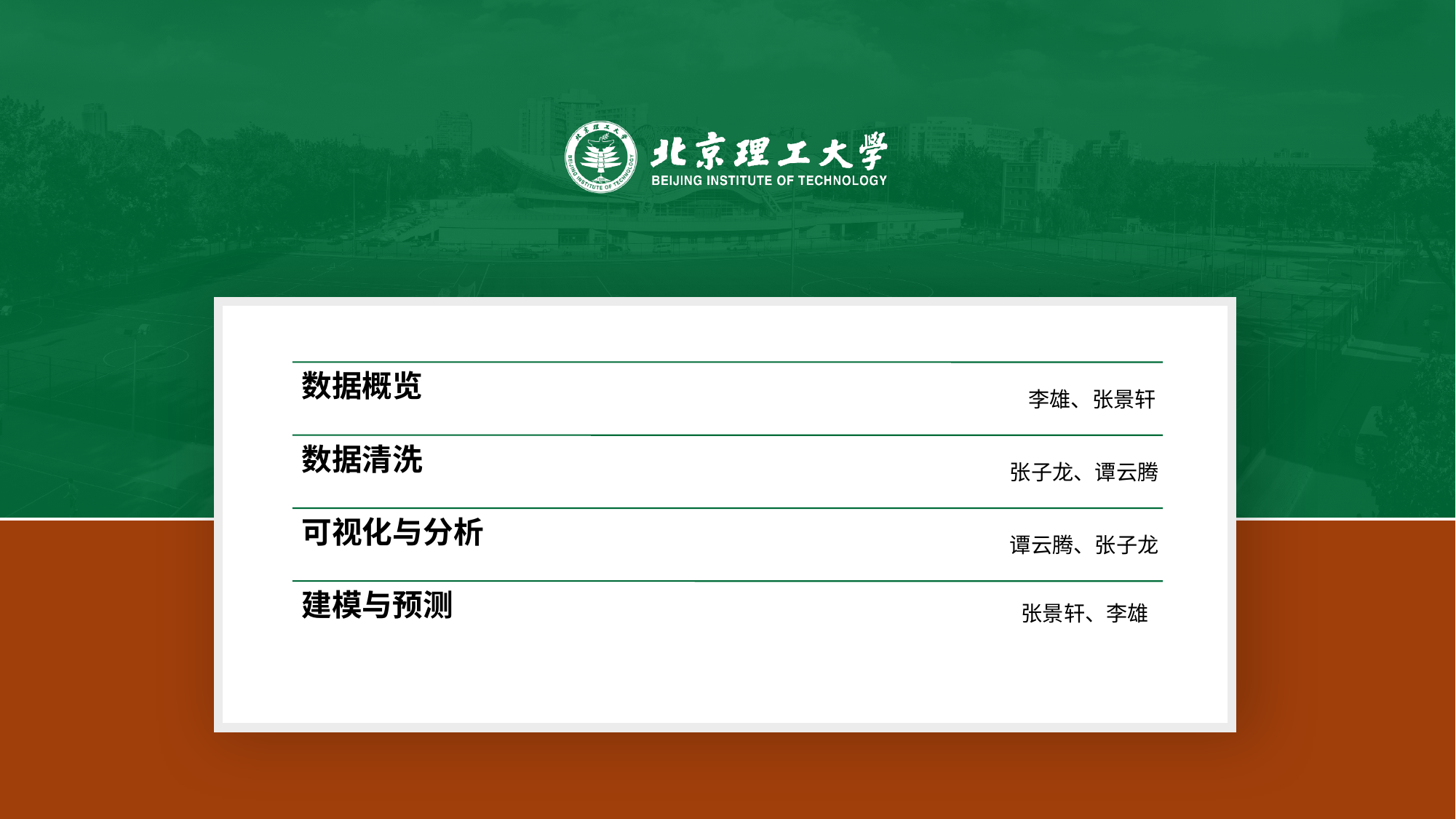

数据概览
数据清洗
可视化与分析
建模与预测
李雄、张景轩
张子龙、谭云腾
谭云腾、张子龙
张景轩、李雄